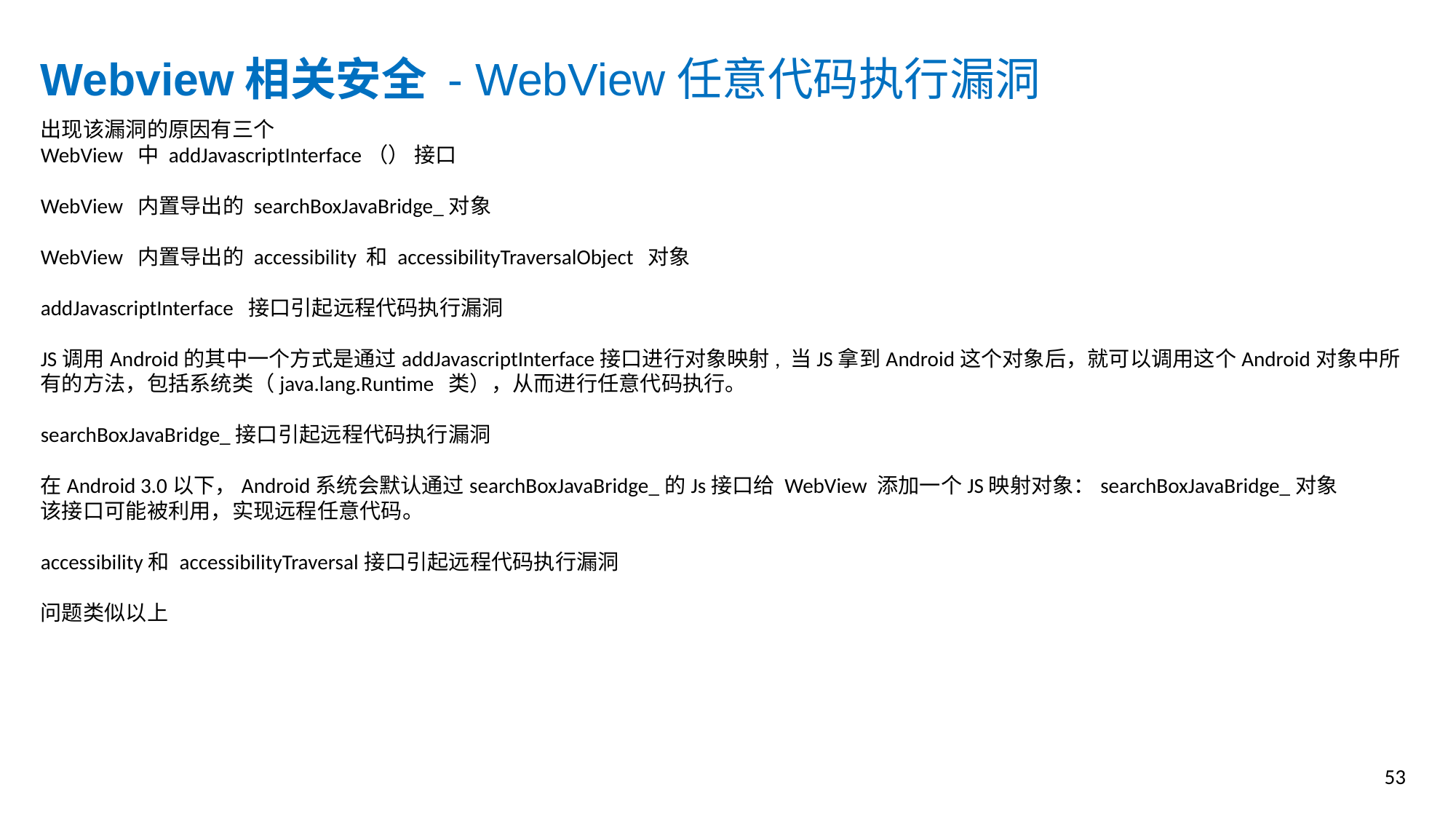

Webview相关安全 - WebView任意代码执行漏洞
出现该漏洞的原因有三个
WebView  中 addJavascriptInterface（） 接口

WebView  内置导出的 searchBoxJavaBridge_对象

WebView  内置导出的 accessibility 和 accessibilityTraversalObject  对象

addJavascriptInterface  接口引起远程代码执行漏洞

JS调用Android的其中一个方式是通过addJavascriptInterface接口进行对象映射, 当JS拿到Android这个对象后，就可以调用这个Android对象中所有的方法，包括系统类（java.lang.Runtime  类），从而进行任意代码执行。

searchBoxJavaBridge_接口引起远程代码执行漏洞

在Android 3.0以下，Android系统会默认通过searchBoxJavaBridge_的Js接口给 WebView 添加一个JS映射对象：searchBoxJavaBridge_对象
该接口可能被利用，实现远程任意代码。

accessibility和 accessibilityTraversal接口引起远程代码执行漏洞

问题类似以上
53